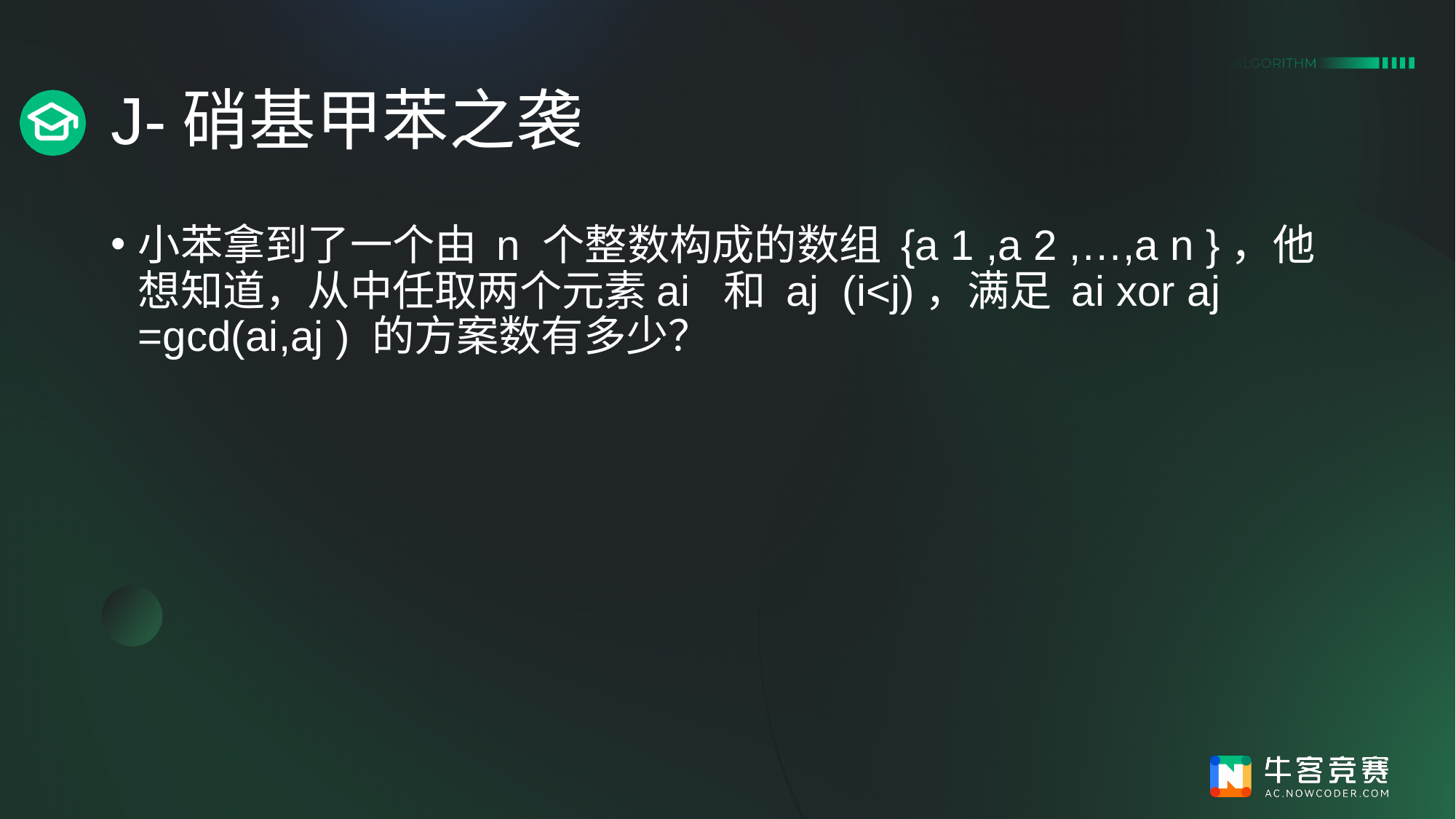

# J-硝基甲苯之袭
小苯拿到了一个由 n 个整数构成的数组 {a 1​ ,a 2​ ,…,a n​ }，他想知道，从中任取两个元素ai​  和 aj​  (i<j)，满足 ai​ xor aj​ =gcd(ai​,aj​ ) 的方案数有多少？